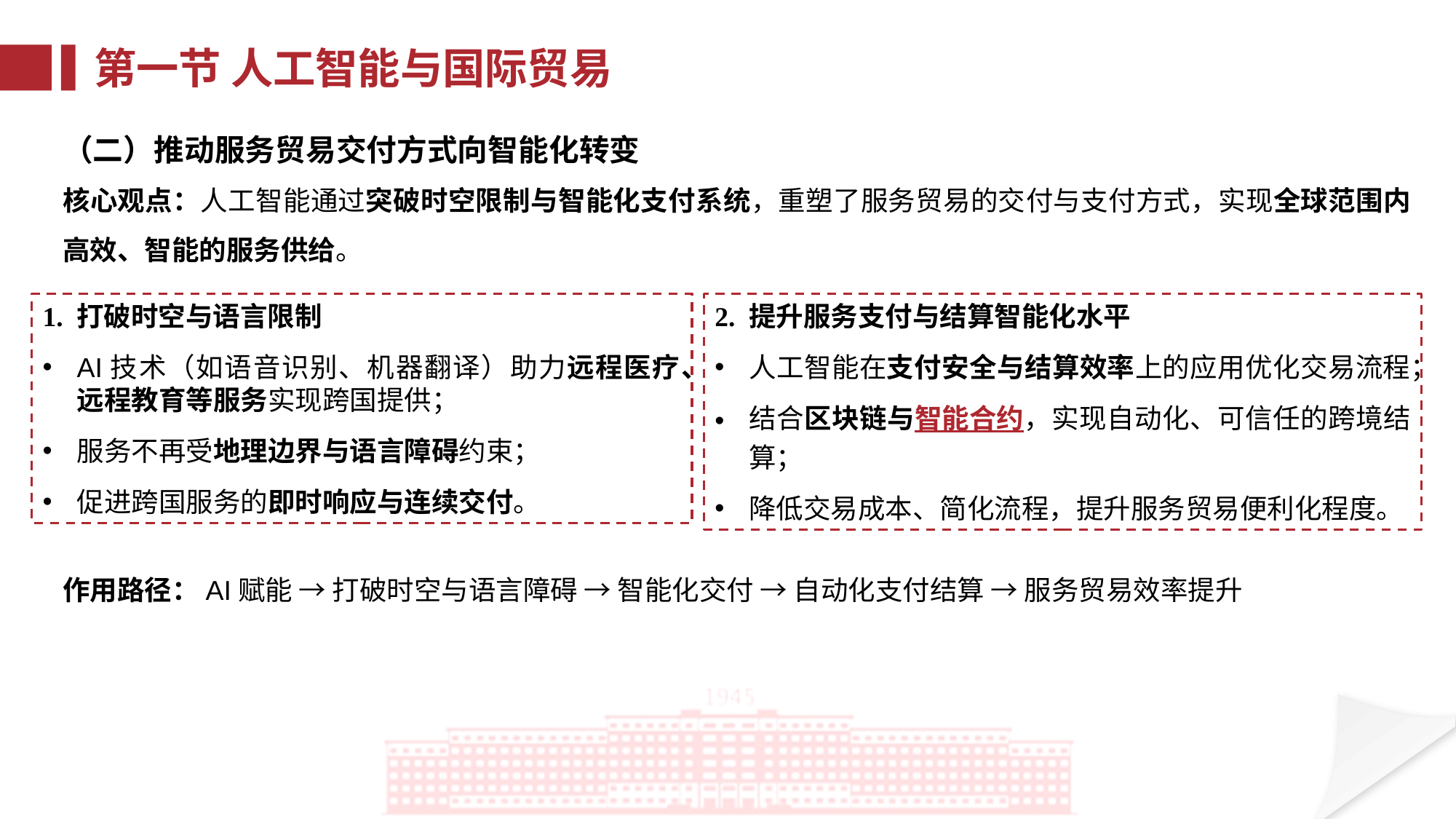

第一节 人工智能与国际贸易
（二）推动服务贸易交付方式向智能化转变
核心观点：人工智能通过突破时空限制与智能化支付系统，重塑了服务贸易的交付与支付方式，实现全球范围内高效、智能的服务供给。
1. 打破时空与语言限制
AI技术（如语音识别、机器翻译）助力远程医疗、远程教育等服务实现跨国提供；
服务不再受地理边界与语言障碍约束；
促进跨国服务的即时响应与连续交付。
2. 提升服务支付与结算智能化水平
人工智能在支付安全与结算效率上的应用优化交易流程；
结合区块链与智能合约，实现自动化、可信任的跨境结算；
降低交易成本、简化流程，提升服务贸易便利化程度。
作用路径：AI赋能 → 打破时空与语言障碍 → 智能化交付 → 自动化支付结算 → 服务贸易效率提升